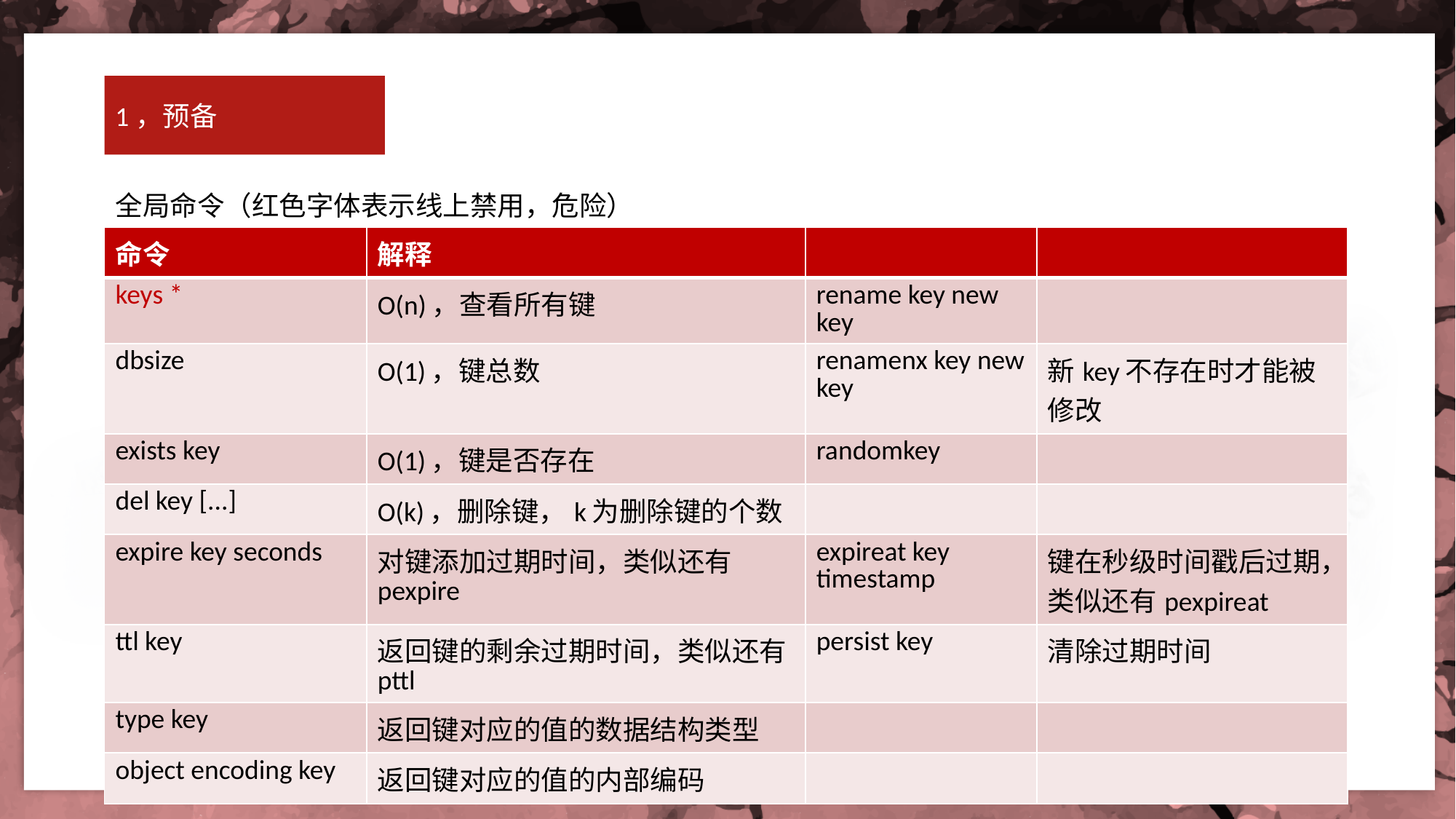

1，预备
全局命令（红色字体表示线上禁用，危险）
| 命令 | 解释 |  |  |
| --- | --- | --- | --- |
| keys \* | O(n)，查看所有键 | rename key new key |  |
| dbsize | O(1)，键总数 | renamenx key new key | 新key不存在时才能被修改 |
| exists key | O(1)，键是否存在 | randomkey |  |
| del key [...] | O(k)，删除键，k为删除键的个数 |  |  |
| expire key seconds | 对键添加过期时间，类似还有pexpire | expireat key timestamp | 键在秒级时间戳后过期，类似还有pexpireat |
| ttl key | 返回键的剩余过期时间，类似还有pttl | persist key | 清除过期时间 |
| type key | 返回键对应的值的数据结构类型 |  |  |
| object encoding key | 返回键对应的值的内部编码 |  |  |